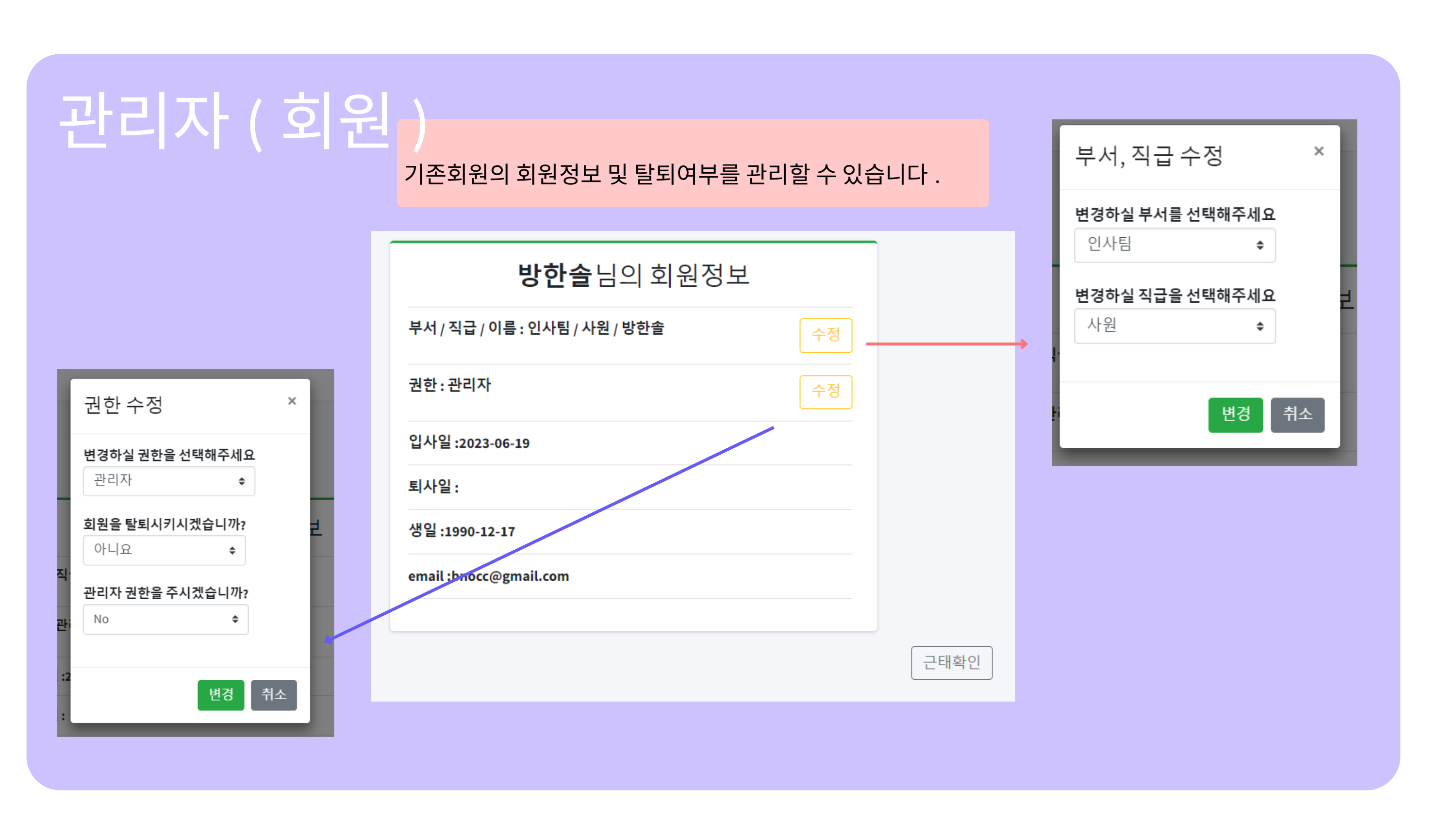

관리자(회원)

기존회원의 회원정보 및 탈퇴여부를 관리할 수 있습니다.